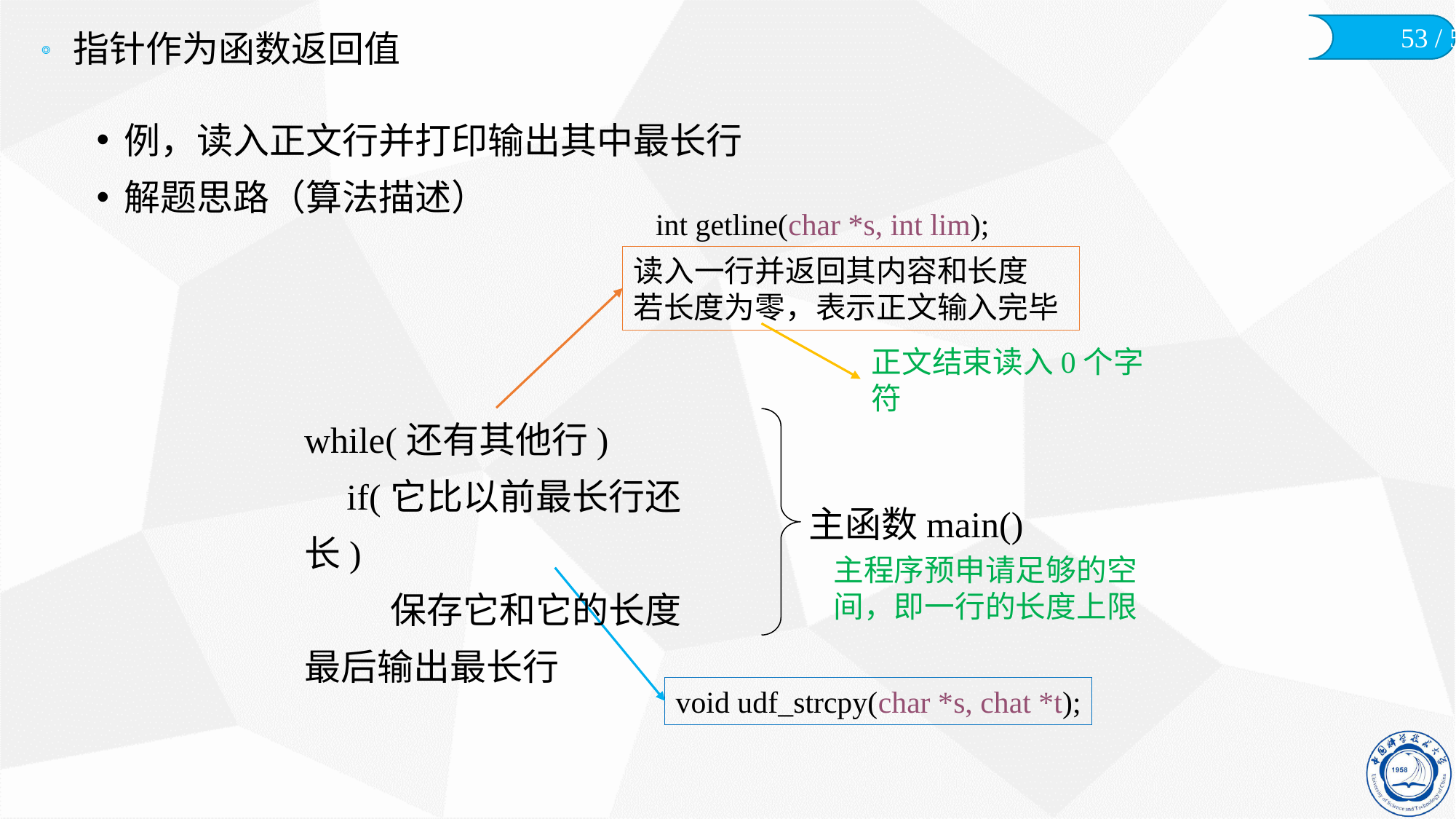

# 指针作为函数返回值
例，读入正文行并打印输出其中最长行
解题思路（算法描述）

int getline(char *s, int lim);
读入一行并返回其内容和长度
若长度为零，表示正文输入完毕
正文结束读入0个字符
while(还有其他行)
	if(它比以前最长行还长)
		保存它和它的长度
最后输出最长行

主函数main()
主程序预申请足够的空间，即一行的长度上限
void udf_strcpy(char *s, chat *t);